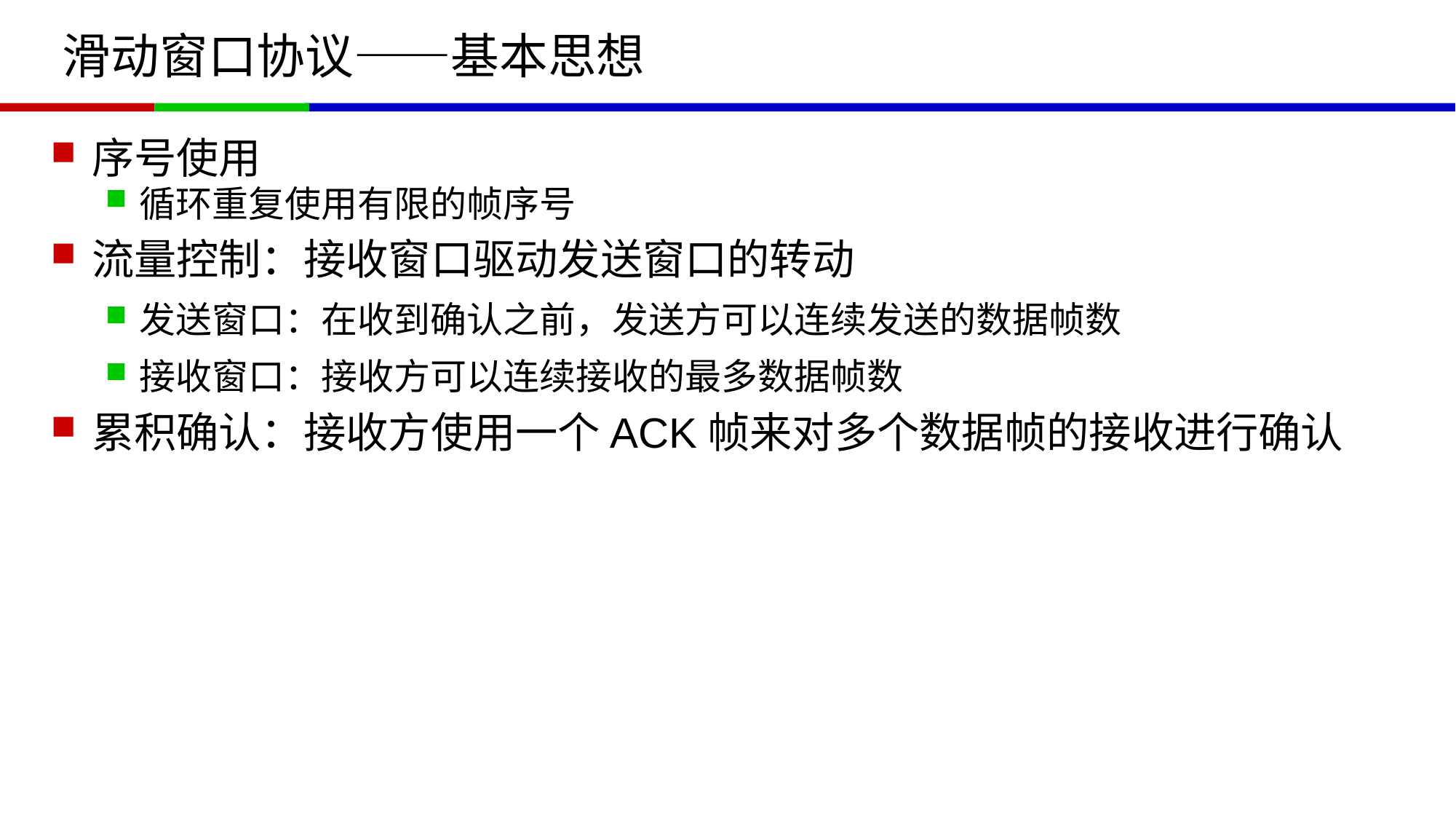

# 滑动窗口协议——基本思想
序号使用
循环重复使用有限的帧序号
流量控制：接收窗口驱动发送窗口的转动
发送窗口：在收到确认之前，发送方可以连续发送的数据帧数
接收窗口：接收方可以连续接收的最多数据帧数
累积确认：接收方使用一个ACK帧来对多个数据帧的接收进行确认

60